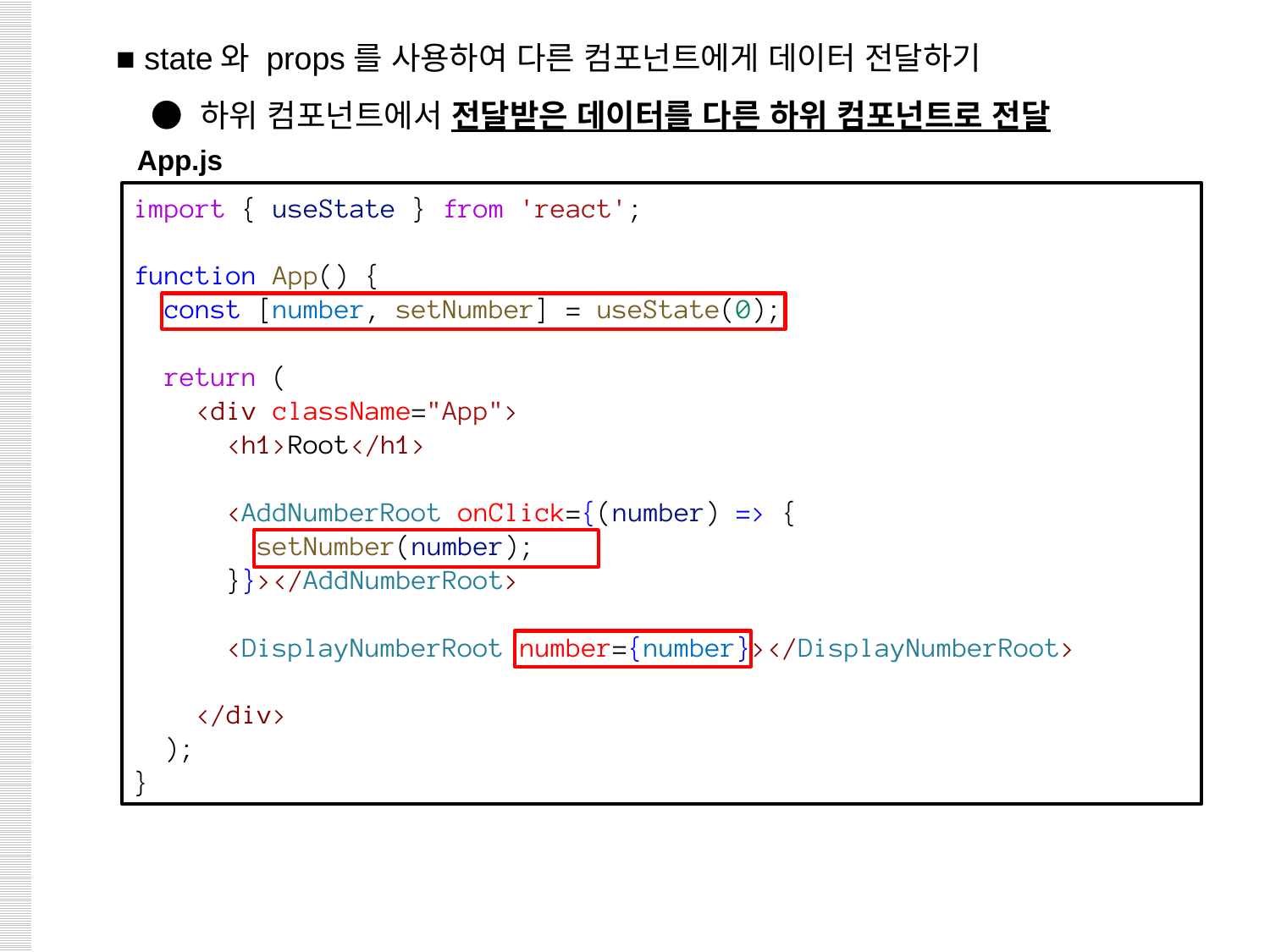

■ state와 props를 사용하여 다른 컴포넌트에게 데이터 전달하기
    ● 하위 컴포넌트에서 전달받은 데이터를 다른 하위 컴포넌트로 전달
App.js
import { useState } from 'react';

function App() {
  const [number, setNumber] = useState(0);

  return (
    <div className="App">
      <h1>Root</h1>

      <AddNumberRoot onClick={(number) => {
        setNumber(number);
      }}></AddNumberRoot>

      <DisplayNumberRoot number={number}></DisplayNumberRoot>

    </div>
  );
}